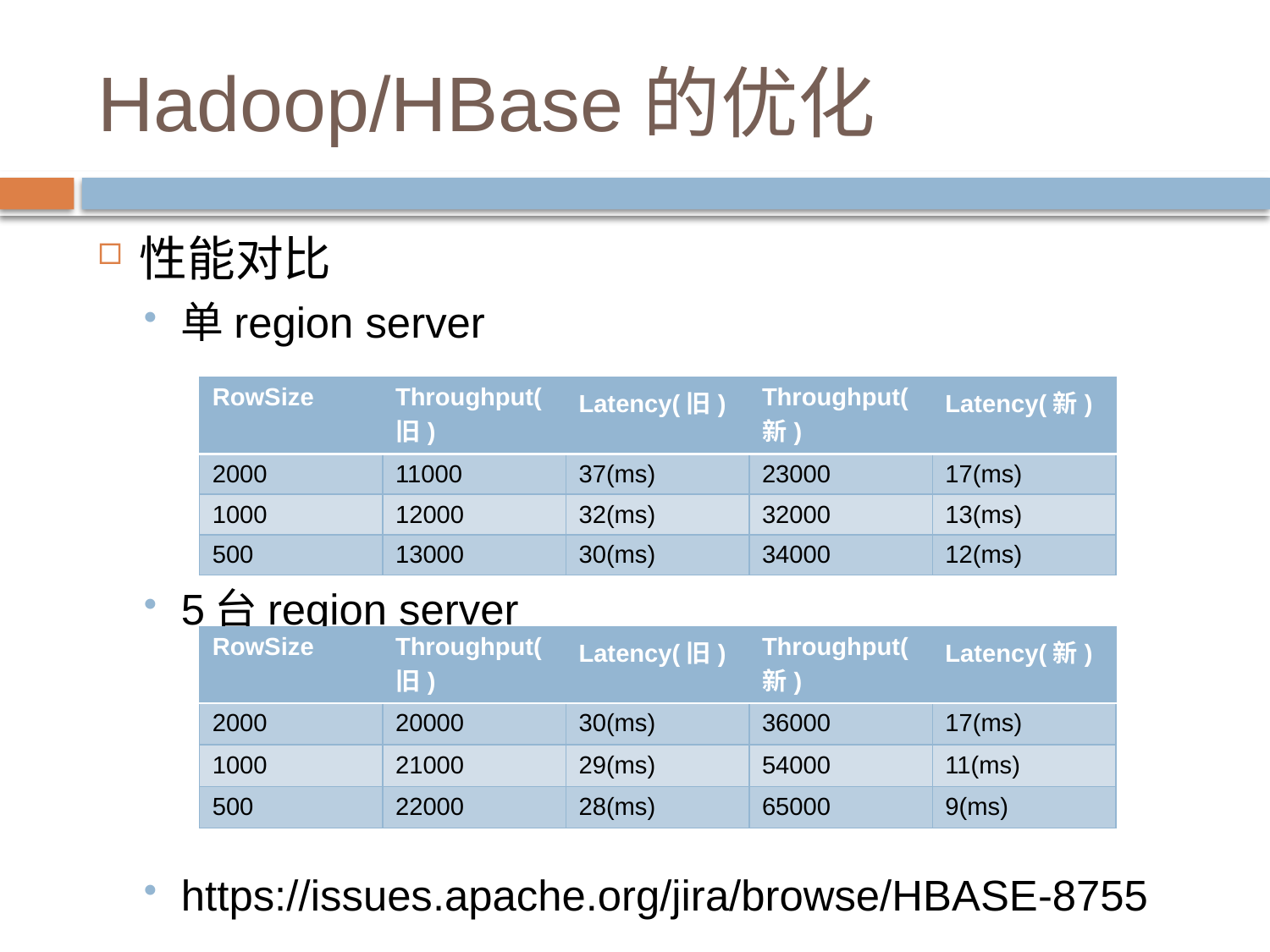

# Hadoop/HBase的优化
性能对比
单region server

5台region server

https://issues.apache.org/jira/browse/HBASE-8755

| RowSize | Throughput(旧) | Latency(旧) | Throughput(新) | Latency(新) |
| --- | --- | --- | --- | --- |
| 2000 | 11000 | 37(ms) | 23000 | 17(ms) |
| 1000 | 12000 | 32(ms) | 32000 | 13(ms) |
| 500 | 13000 | 30(ms) | 34000 | 12(ms) |
| RowSize | Throughput(旧) | Latency(旧) | Throughput(新) | Latency(新) |
| --- | --- | --- | --- | --- |
| 2000 | 20000 | 30(ms) | 36000 | 17(ms) |
| 1000 | 21000 | 29(ms) | 54000 | 11(ms) |
| 500 | 22000 | 28(ms) | 65000 | 9(ms) |